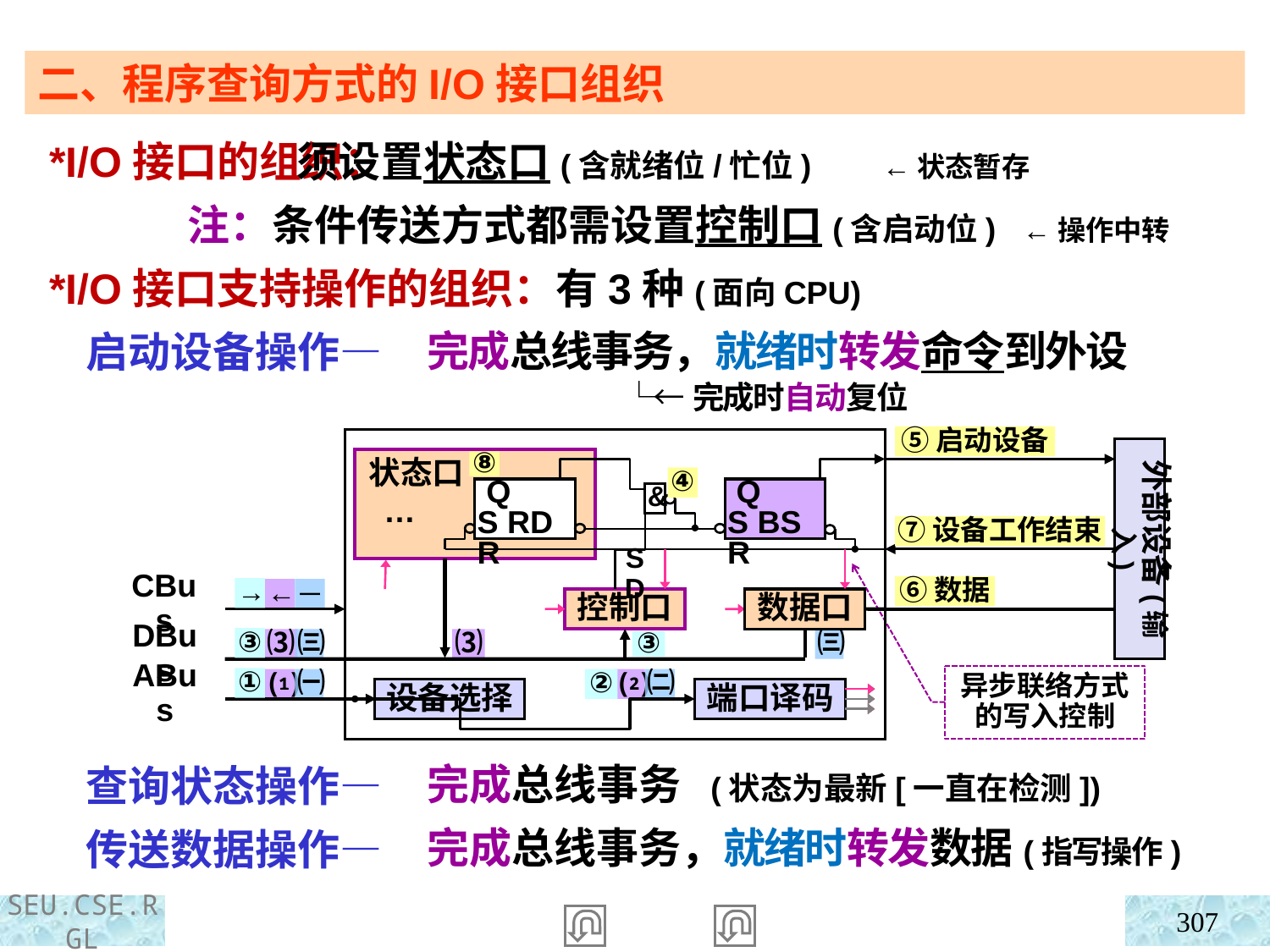

二、程序查询方式的I/O接口组织
 *I/O接口的组织：

 *I/O接口支持操作的组织：有3种(面向CPU)
    启动设备操作—

    查询状态操作—
    传送数据操作—
           须设置状态口(含就绪位/忙位)        ←状态暂存
注：条件传送方式都需设置控制口(含启动位)   ←操作中转
完成总线事务，就绪时转发命令到外设
                                    └←完成时自动复位
⑤启动设备
⑧
④
⑦设备工作结束
⑥数据
→
③
③
①
②

外部设备(输入)
 状态口
   …
 Q
S RD R
 Q
S BS R
&

SD
CBus
控制口
数据口
DBus
设备选择
端口译码
ABus
←
⑶
⑶
⑵
⑴
─
㈢
㈢
㈠
㈡
异步联络方式的写入控制
完成总线事务  (状态为最新[一直在检测])
完成总线事务，就绪时转发数据(指写操作)
307